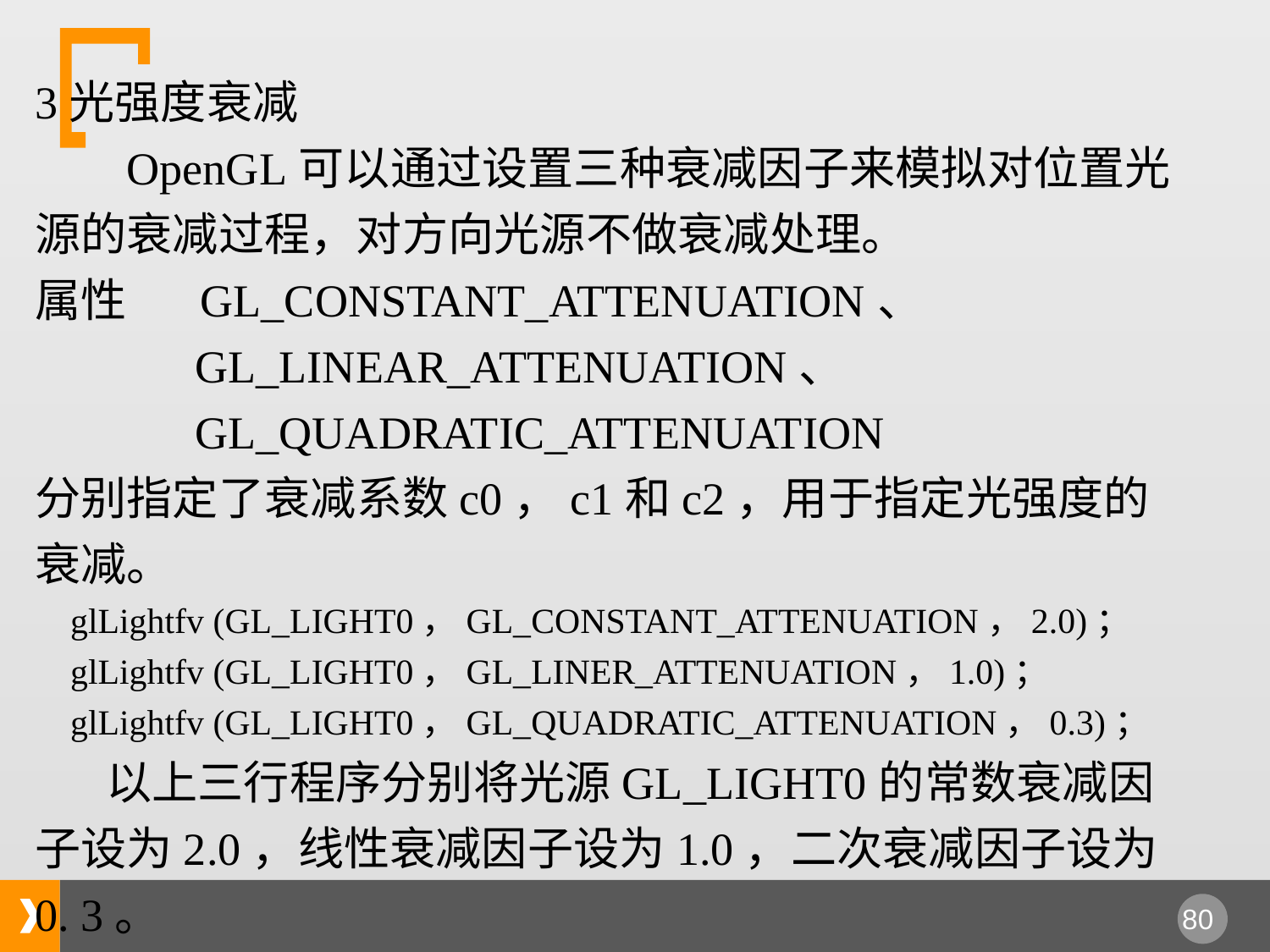

3光强度衰减
        OpenGL可以通过设置三种衰减因子来模拟对位置光源的衰减过程，对方向光源不做衰减处理。
属性      GL_CONSTANT_ATTENUATION、
              GL_LINEAR_ATTENUATION、
              GL_QUADRATIC_ATTENUATION
分别指定了衰减系数c0，c1和c2，用于指定光强度的衰减。
    glLightfv (GL_LIGHT0，GL_CONSTANT_ATTENUATION，2.0)；
    glLightfv (GL_LIGHT0，GL_LINER_ATTENUATION，1.0)；
    glLightfv (GL_LIGHT0，GL_QUADRATIC_ATTENUATION，0.3)；
        以上三行程序分别将光源GL_LIGHT0的常数衰减因子设为2.0，线性衰减因子设为1.0，二次衰减因子设为0. 3。